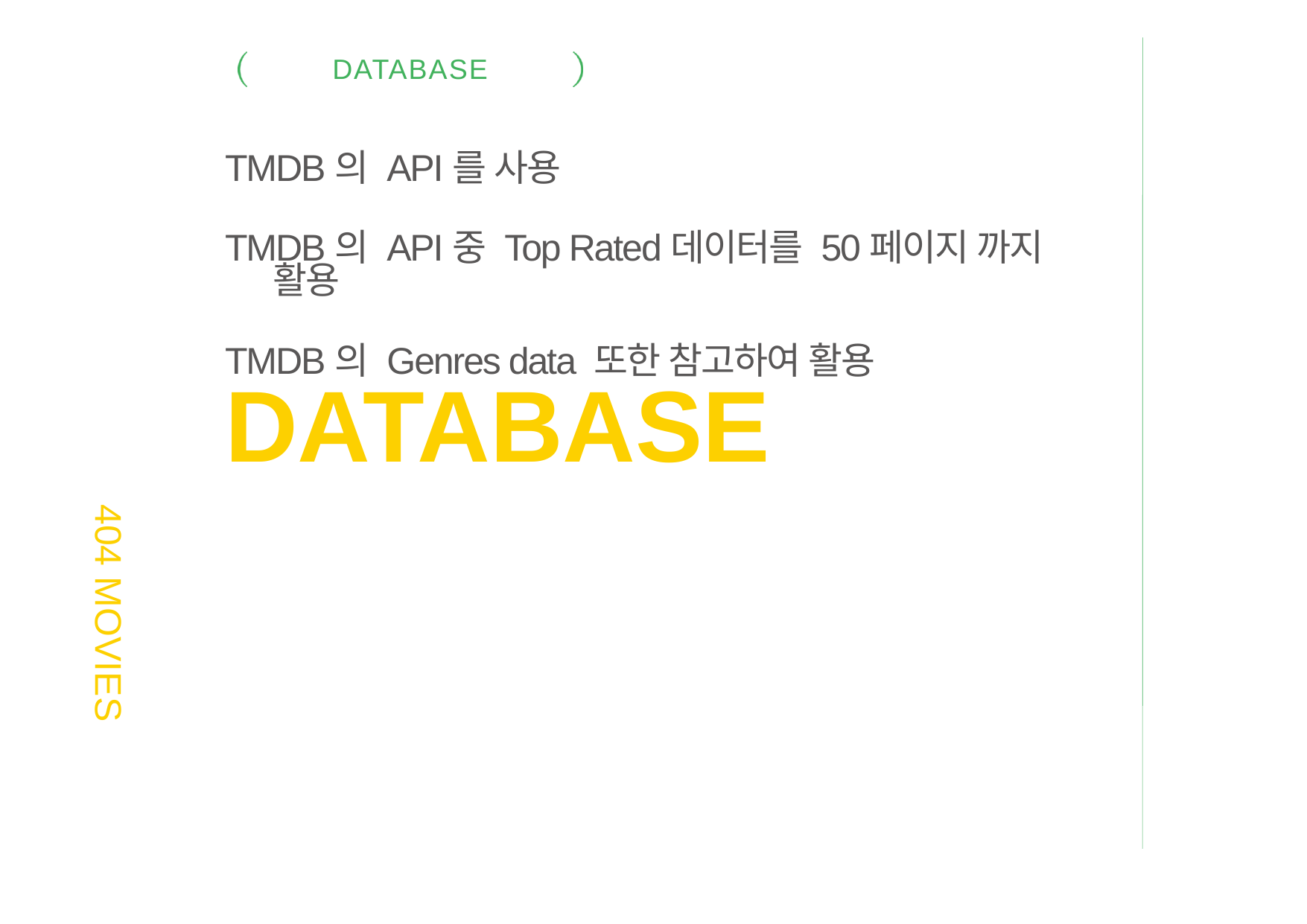

DATABASE
404 MOVIES
TMDB의 API를 사용

TMDB의 API중 Top Rated데이터를 50페이지 까지 활용

TMDB의 Genres data 또한 참고하여 활용

DATABASE